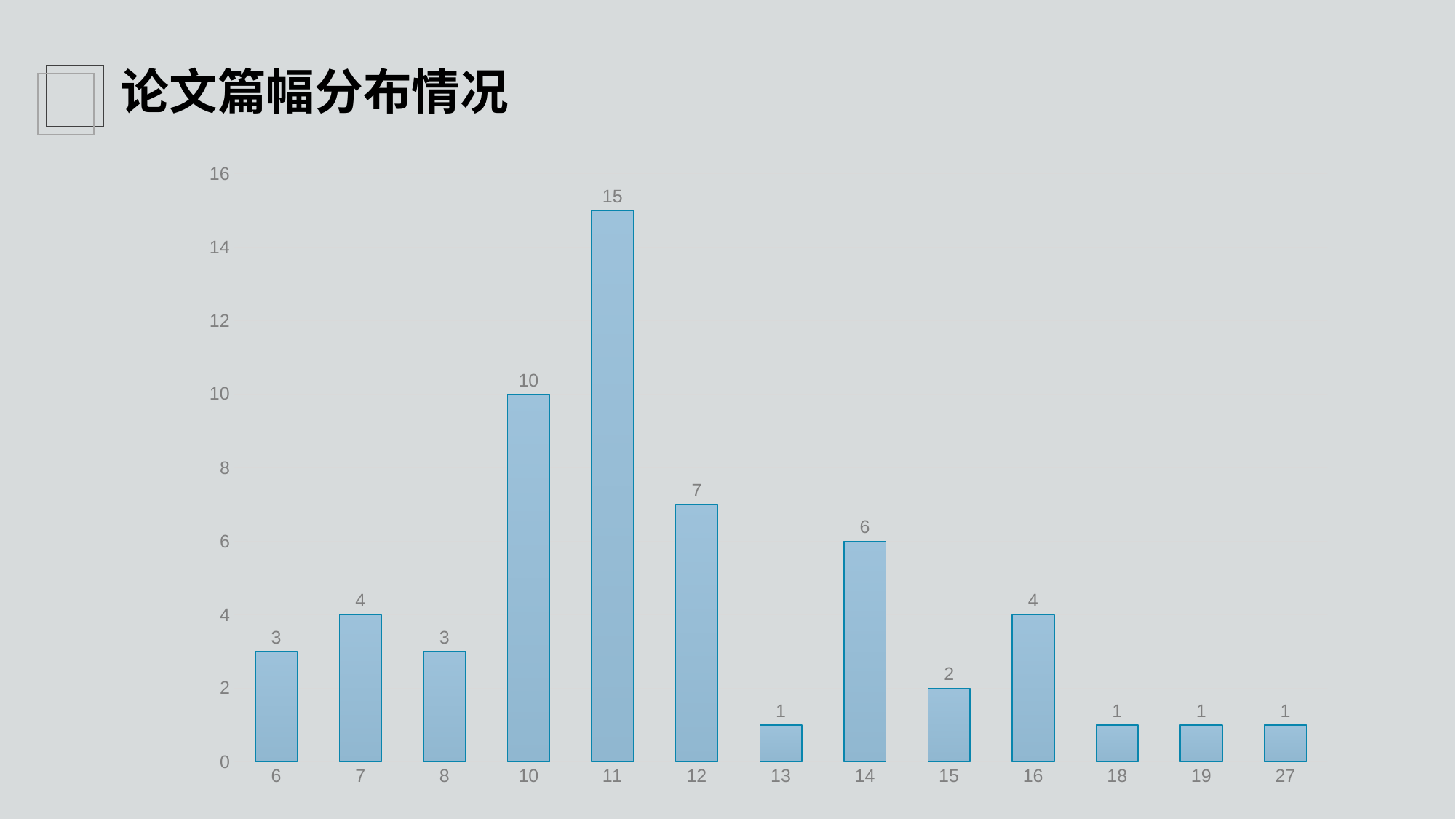

论文篇幅分布情况

### Chart

| Category |  |
|---|---|
| 6 | 3.0 |
| 7 | 4.0 |
| 8 | 3.0 |
| 10 | 10.0 |
| 11 | 15.0 |
| 12 | 7.0 |
| 13 | 1.0 |
| 14 | 6.0 |
| 15 | 2.0 |
| 16 | 4.0 |
| 18 | 1.0 |
| 19 | 1.0 |
| 27 | 1.0 |